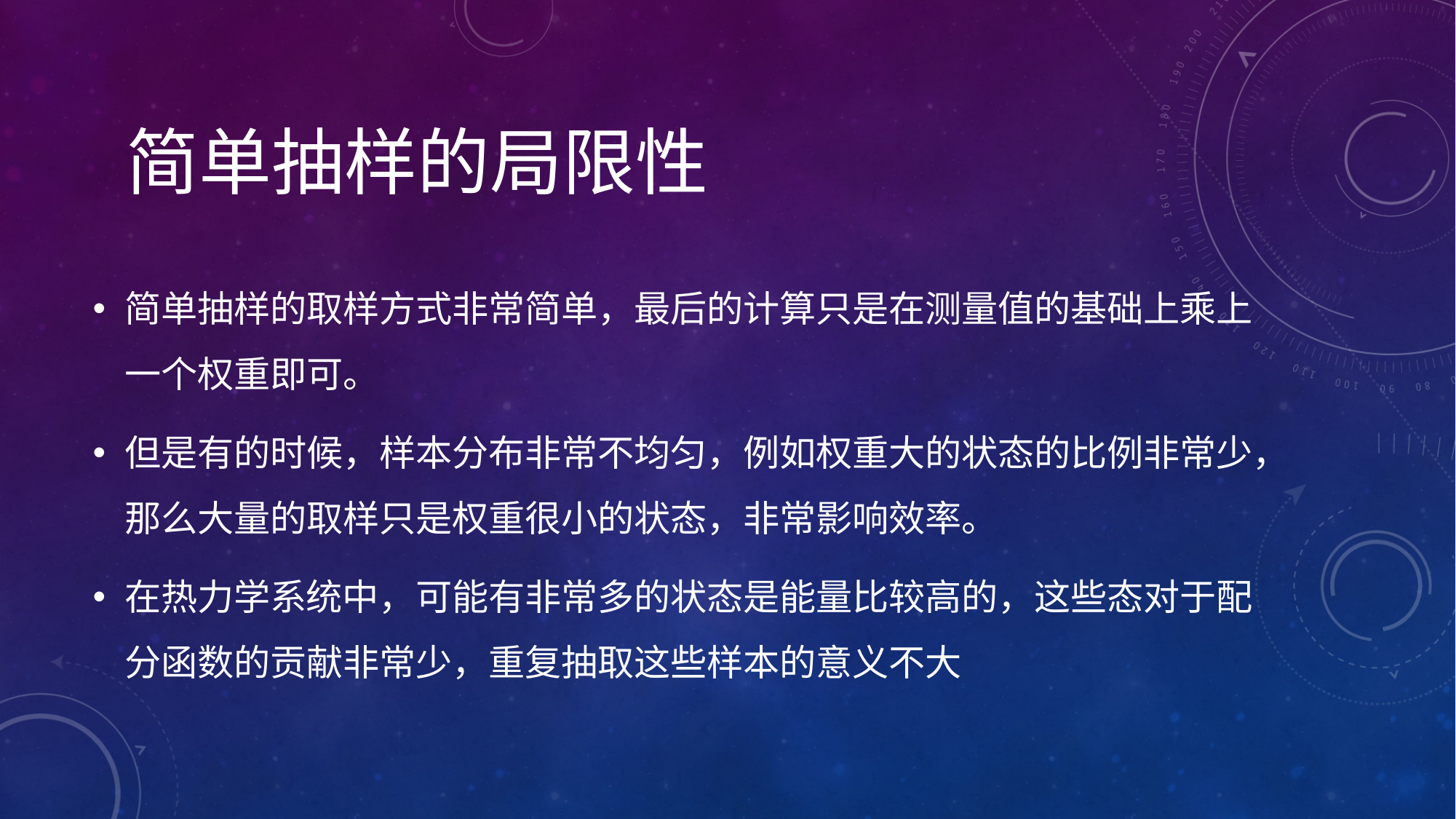

# 简单抽样的局限性
简单抽样的取样方式非常简单，最后的计算只是在测量值的基础上乘上一个权重即可。
但是有的时候，样本分布非常不均匀，例如权重大的状态的比例非常少，那么大量的取样只是权重很小的状态，非常影响效率。
在热力学系统中，可能有非常多的状态是能量比较高的，这些态对于配分函数的贡献非常少，重复抽取这些样本的意义不大